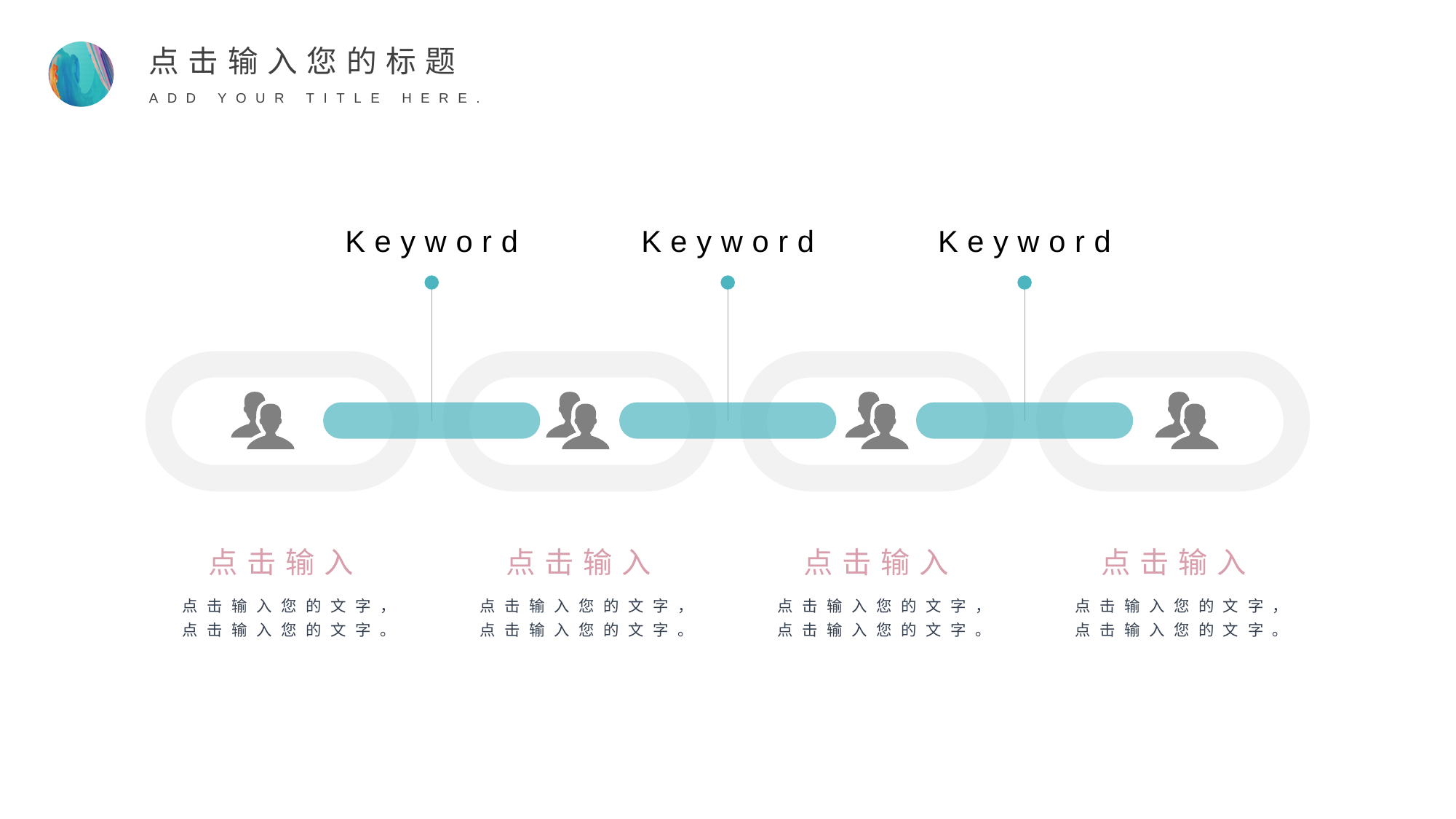

点击输入您的标题
ADD YOUR TITLE HERE.

Keyword
Keyword
Keyword

点击输入
点击输入您的文字，点击输入您的文字。
点击输入
点击输入您的文字，点击输入您的文字。
点击输入
点击输入您的文字，点击输入您的文字。
点击输入
点击输入您的文字，点击输入您的文字。